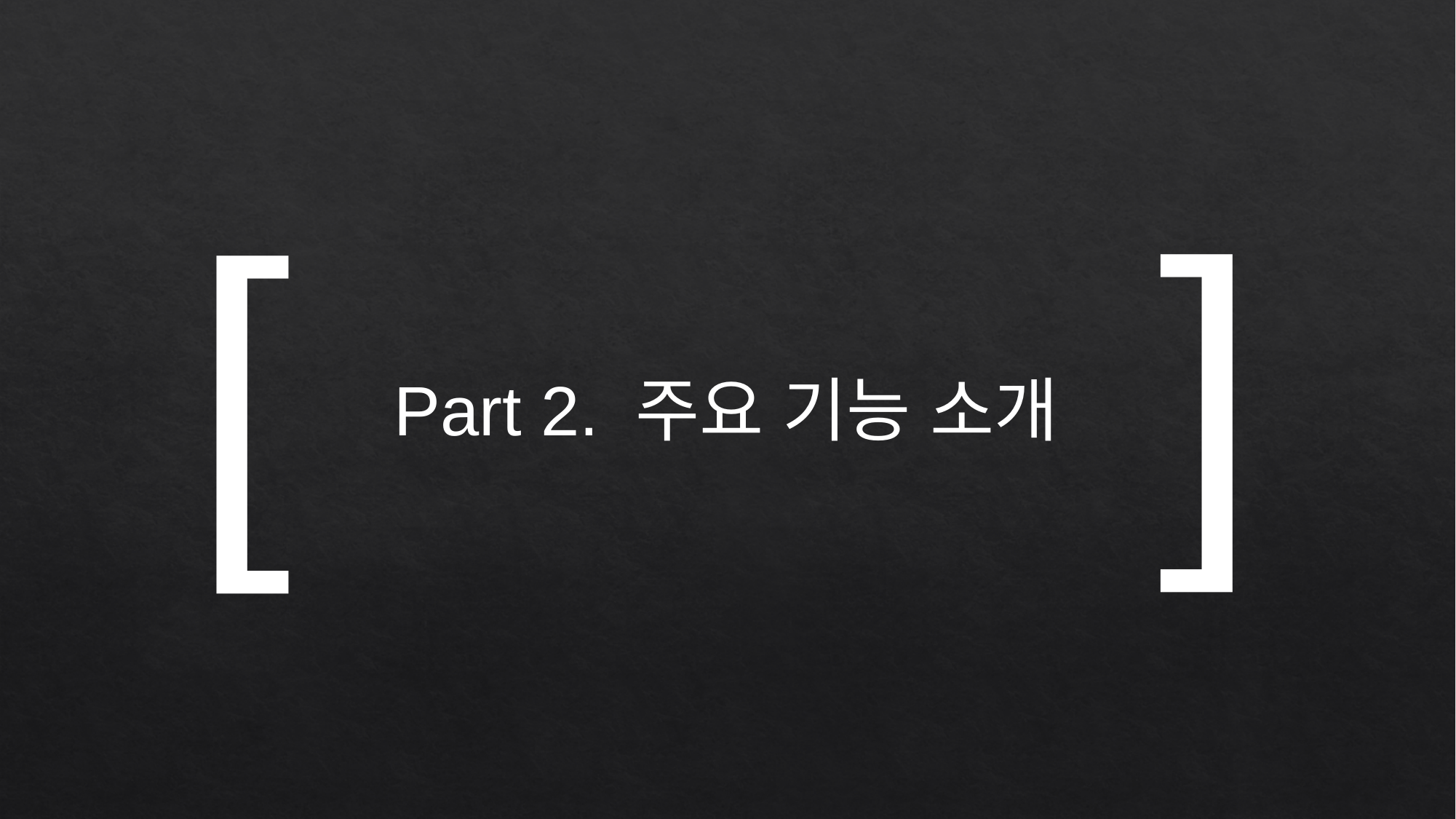

]
[
Part 2. 주요 기능 소개